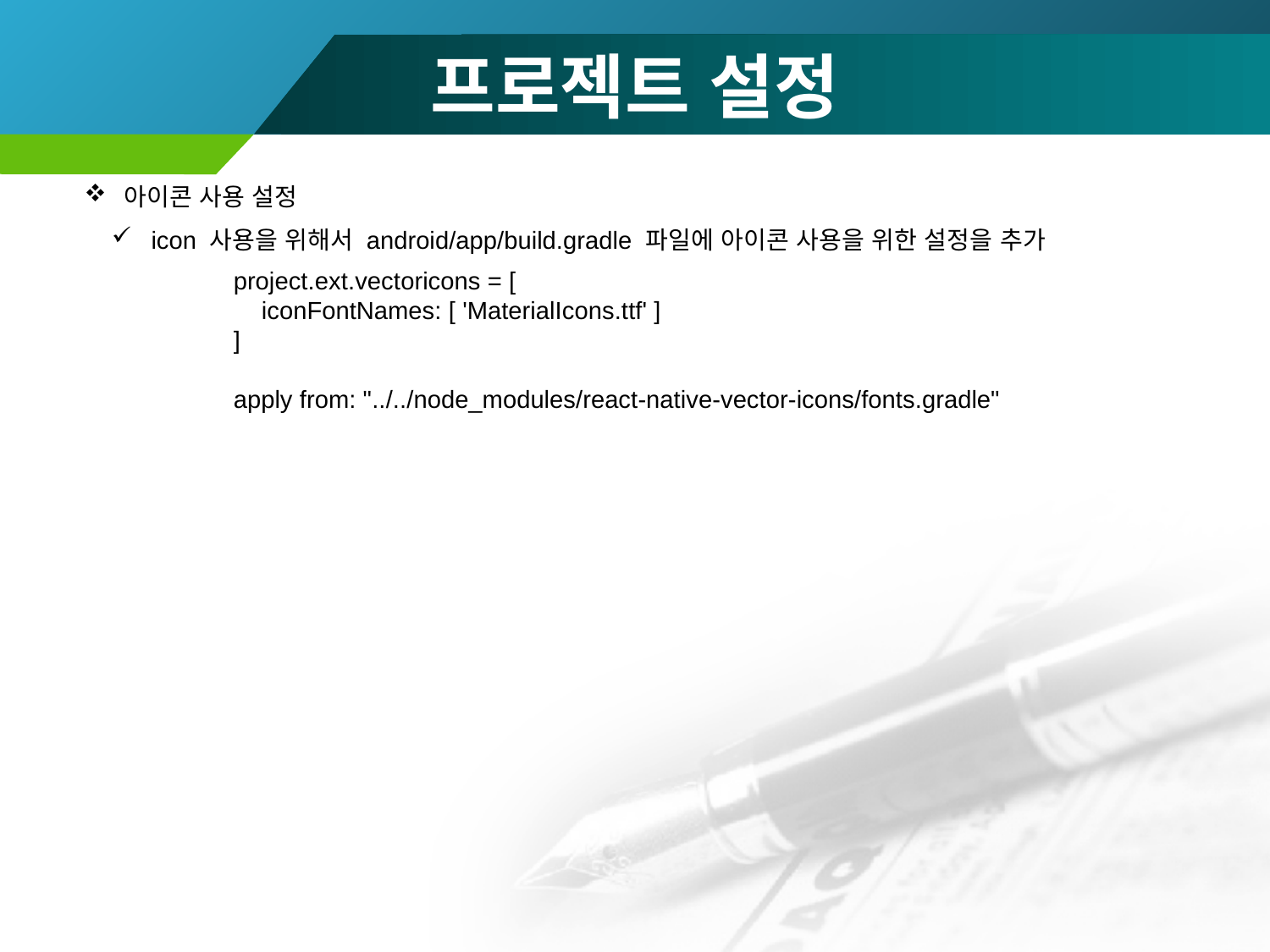

# 프로젝트 설정
아이콘 사용 설정
icon 사용을 위해서 android/app/build.gradle 파일에 아이콘 사용을 위한 설정을 추가
project.ext.vectoricons = [
    iconFontNames: [ 'MaterialIcons.ttf' ]
]

apply from: "../../node_modules/react-native-vector-icons/fonts.gradle"